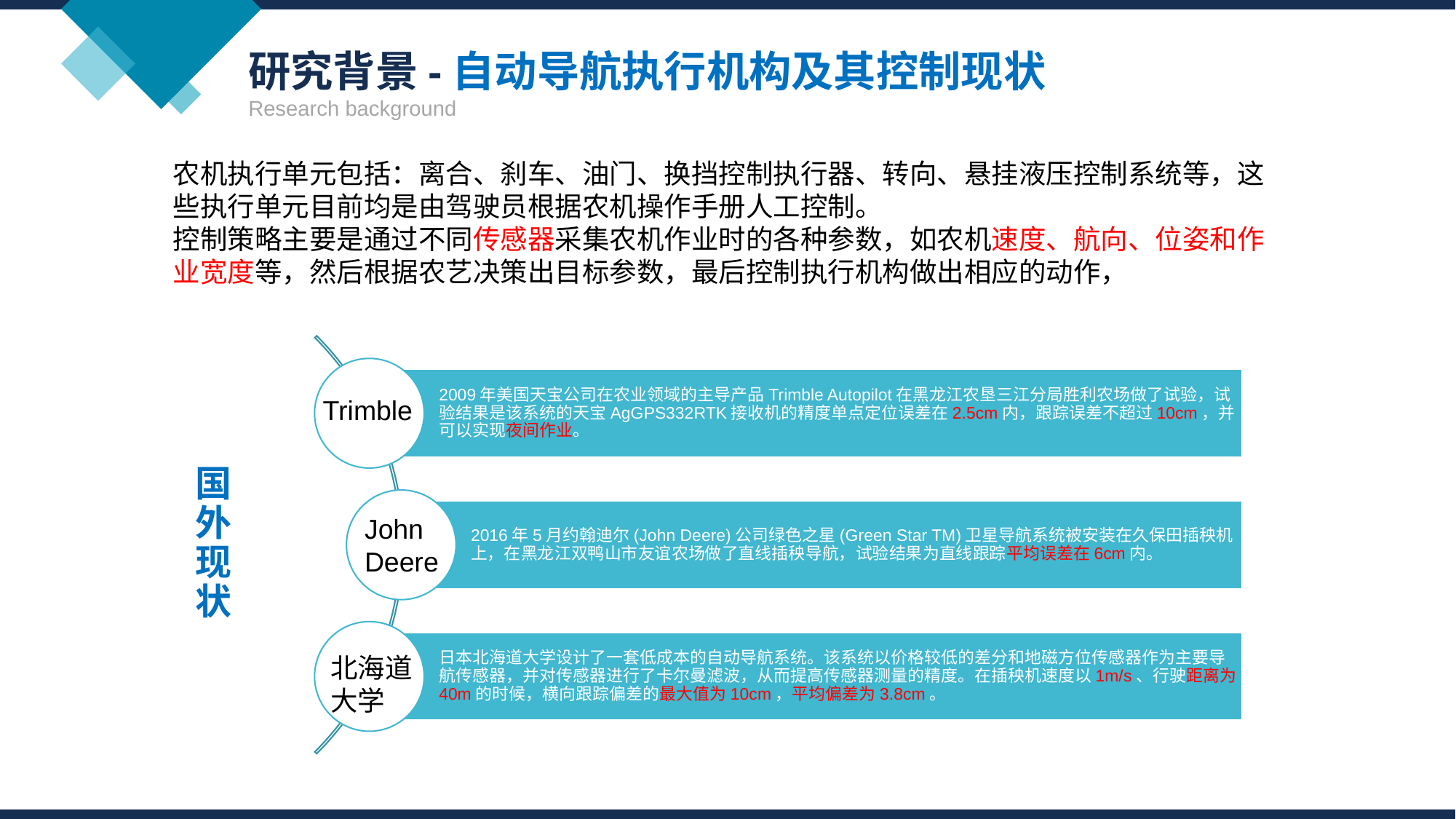

研究背景-自动导航执行机构及其控制现状
Research background
农机执行单元包括：离合、刹车、油门、换挡控制执行器、转向、悬挂液压控制系统等，这些执行单元目前均是由驾驶员根据农机操作手册人工控制。
控制策略主要是通过不同传感器采集农机作业时的各种参数，如农机速度、航向、位姿和作业宽度等，然后根据农艺决策出目标参数，最后控制执行机构做出相应的动作，
2009年美国天宝公司在农业领域的主导产品Trimble Autopilot在黑龙江农垦三江分局胜利农场做了试验，试验结果是该系统的天宝AgGPS332RTK接收机的精度单点定位误差在2.5cm内，跟踪误差不超过10cm，并可以实现夜间作业。
2016年5月约翰迪尔(John Deere)公司绿色之星(Green Star TM)卫星导航系统被安装在久保田插秧机上，在黑龙江双鸭山市友谊农场做了直线插秧导航，试验结果为直线跟踪平均误差在6cm内。
日本北海道大学设计了一套低成本的自动导航系统。该系统以价格较低的差分和地磁方位传感器作为主要导航传感器，并对传感器进行了卡尔曼滤波，从而提高传感器测量的精度。在插秧机速度以1m/s、行驶距离为40m的时候，横向跟踪偏差的最大值为10cm，平均偏差为3.8cm。
Trimble
国外现状
John Deere
北海道大学